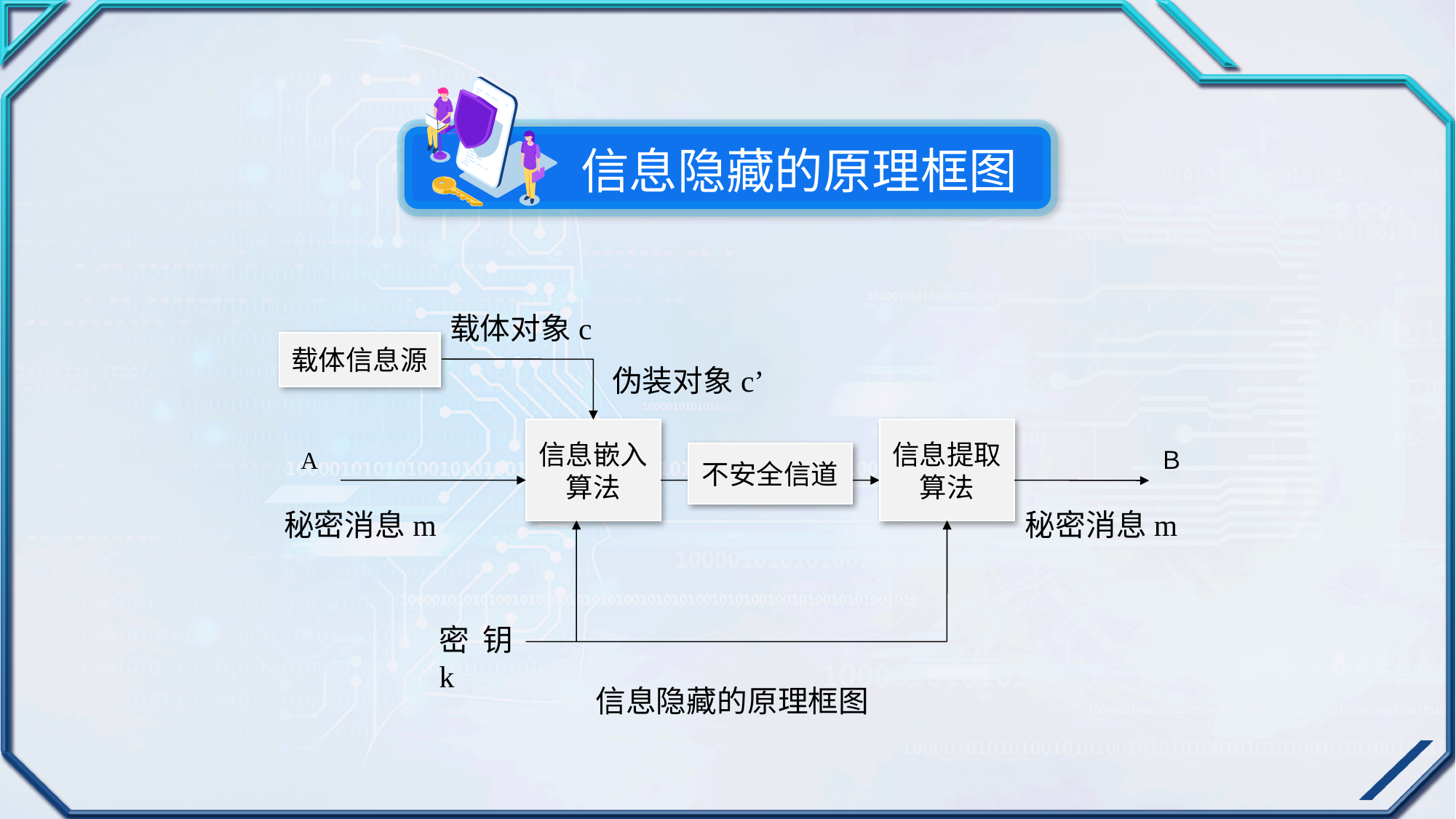

信息隐藏的原理框图
载体对象c
载体信息源
伪装对象c’

信息嵌入算法
信息提取算法
A
Ｂ
不安全信道

秘密消息m
秘密消息m

密钥k

信息隐藏的原理框图